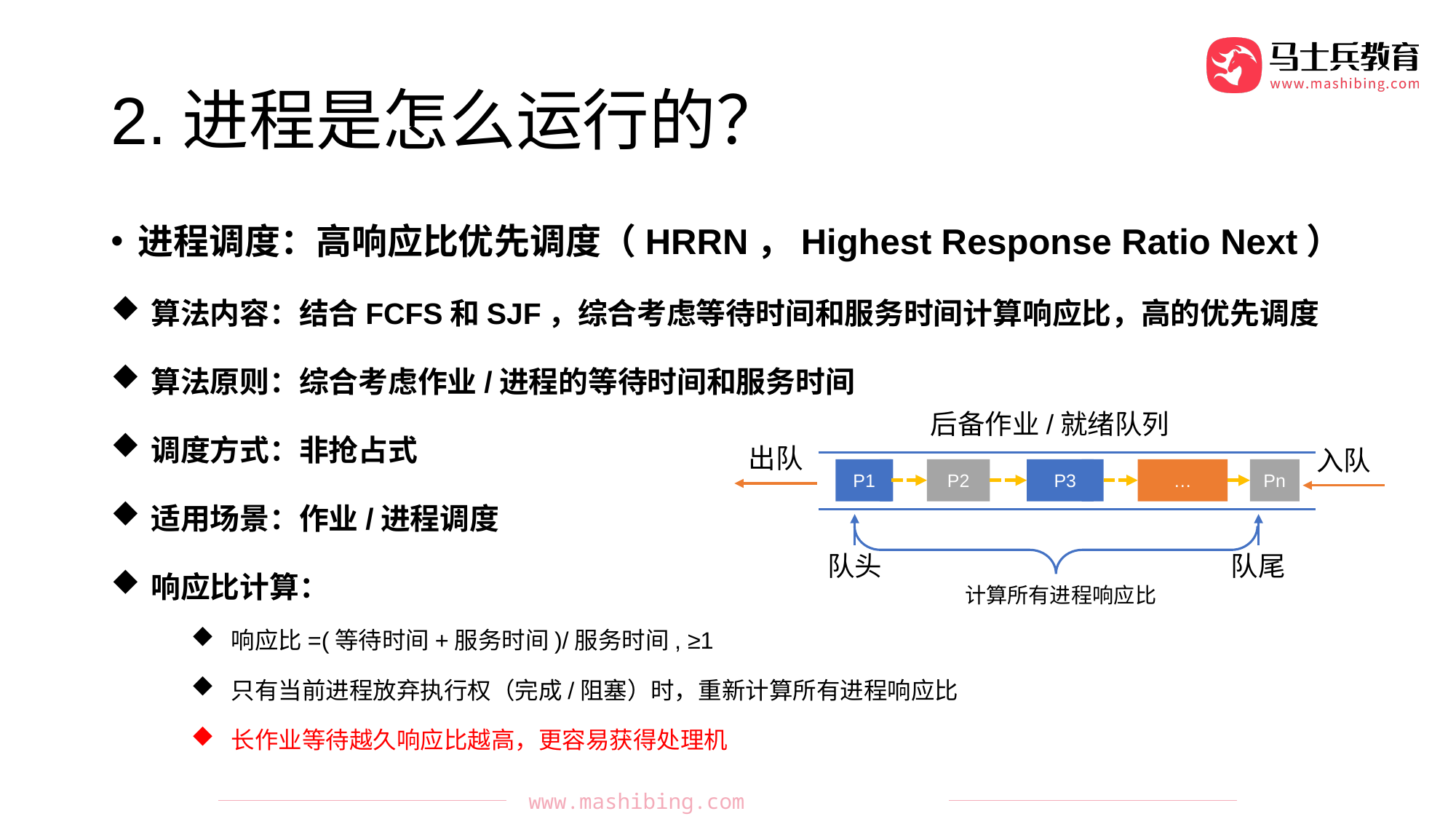

# 2.进程是怎么运行的？
进程调度：高响应比优先调度（HRRN，Highest Response Ratio Next）
算法内容：结合FCFS和SJF，综合考虑等待时间和服务时间计算响应比，高的优先调度
算法原则：综合考虑作业/进程的等待时间和服务时间
调度方式：非抢占式
适用场景：作业/进程调度
响应比计算：
响应比=(等待时间+服务时间)/服务时间, ≥1
只有当前进程放弃执行权（完成/阻塞）时，重新计算所有进程响应比
长作业等待越久响应比越高，更容易获得处理机

后备作业/就绪队列
出队
计算所有进程响应比
入队
P1

P2
P3

…
Pn

队头
队尾